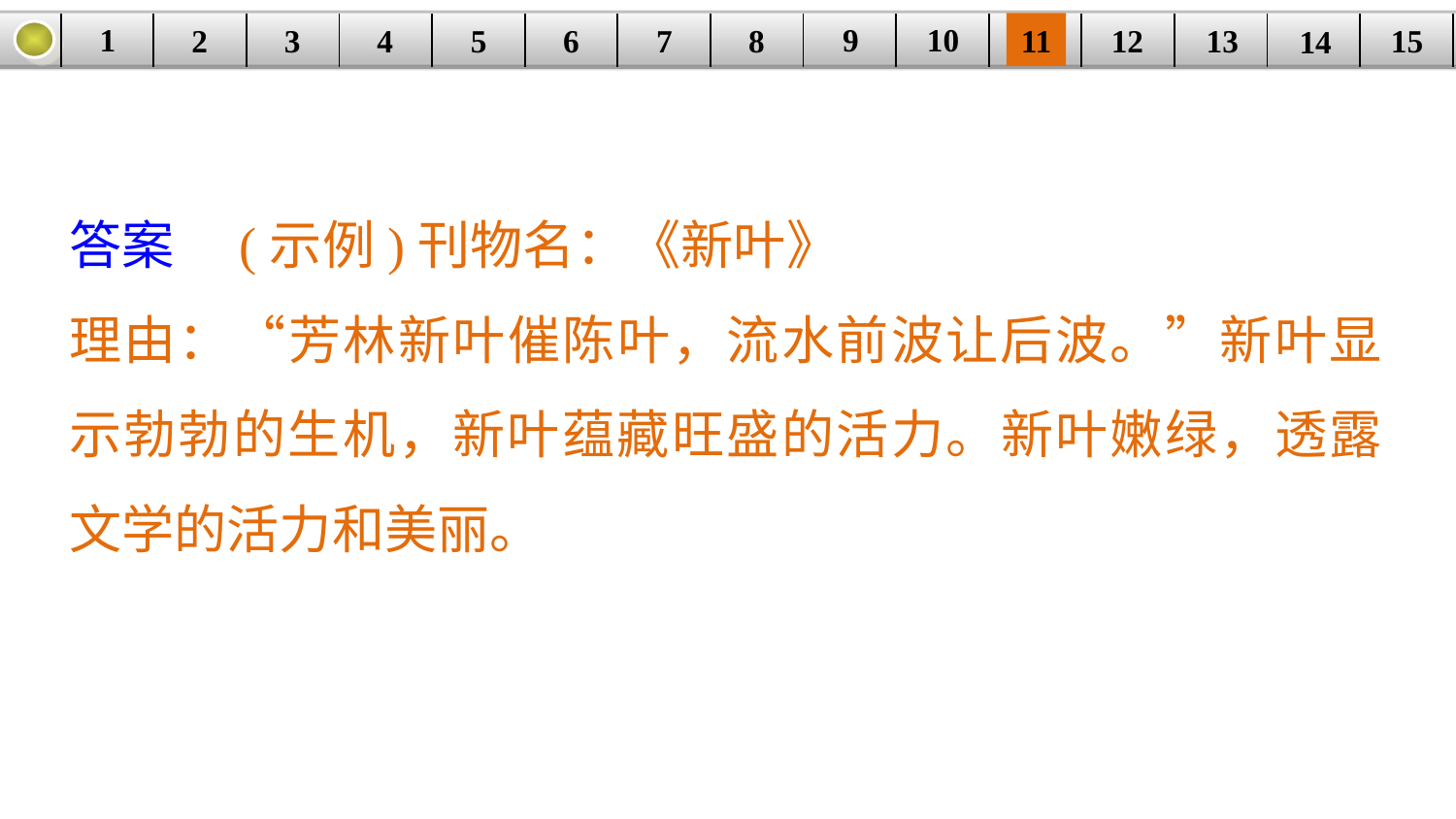

9
10
1
3
4
5
6
8
11
2
12
15
|  |  |  |  |  |  |  |  |  |  |  |  |  |  |  |
| --- | --- | --- | --- | --- | --- | --- | --- | --- | --- | --- | --- | --- | --- | --- |
7
13
14

答案　(示例)刊物名：《新叶》
理由：“芳林新叶催陈叶，流水前波让后波。”新叶显示勃勃的生机，新叶蕴藏旺盛的活力。新叶嫩绿，透露文学的活力和美丽。